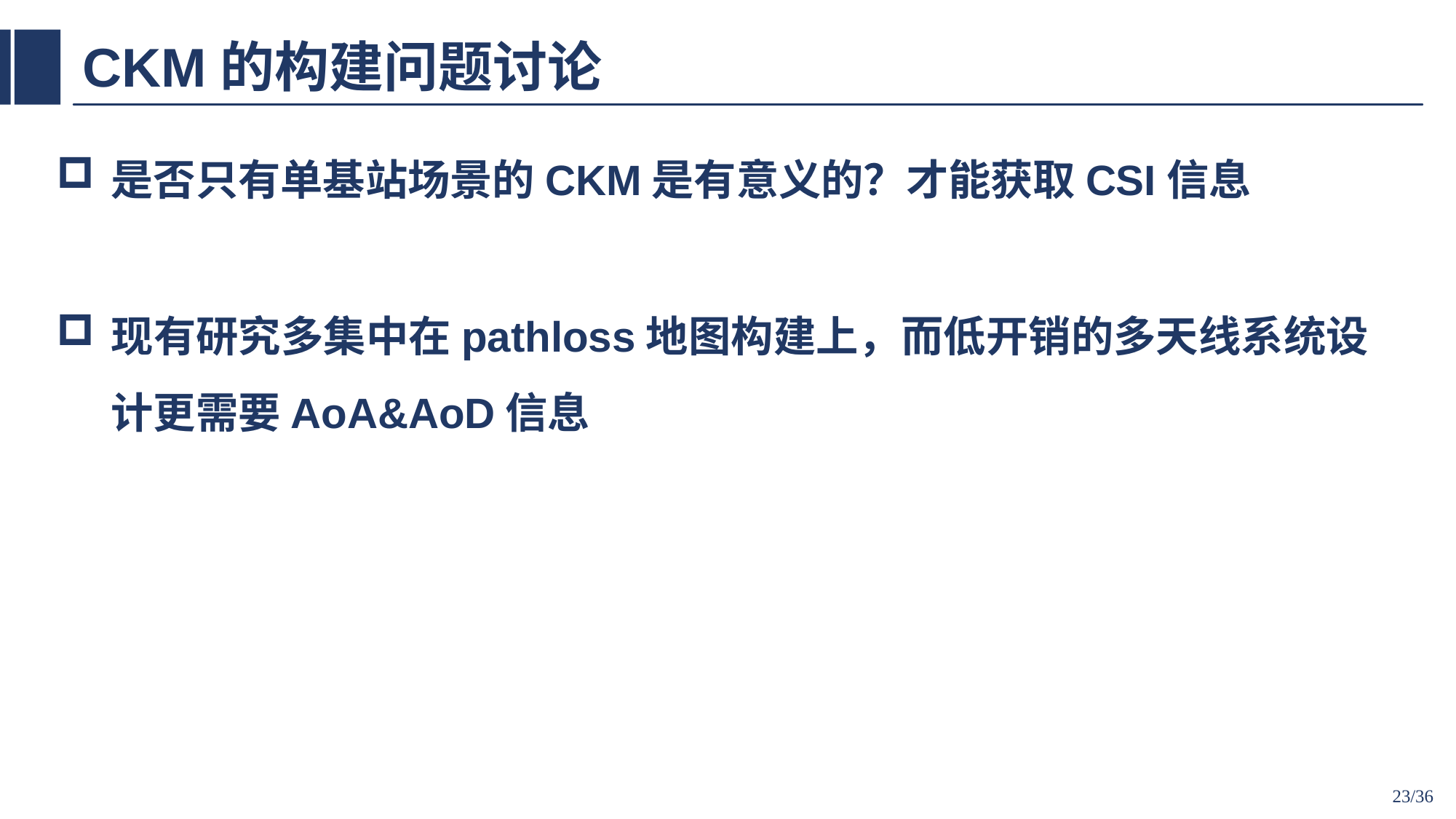

# CKM的构建问题讨论
是否只有单基站场景的CKM是有意义的？才能获取CSI信息

现有研究多集中在pathloss地图构建上，而低开销的多天线系统设计更需要AoA&AoD信息

23/36